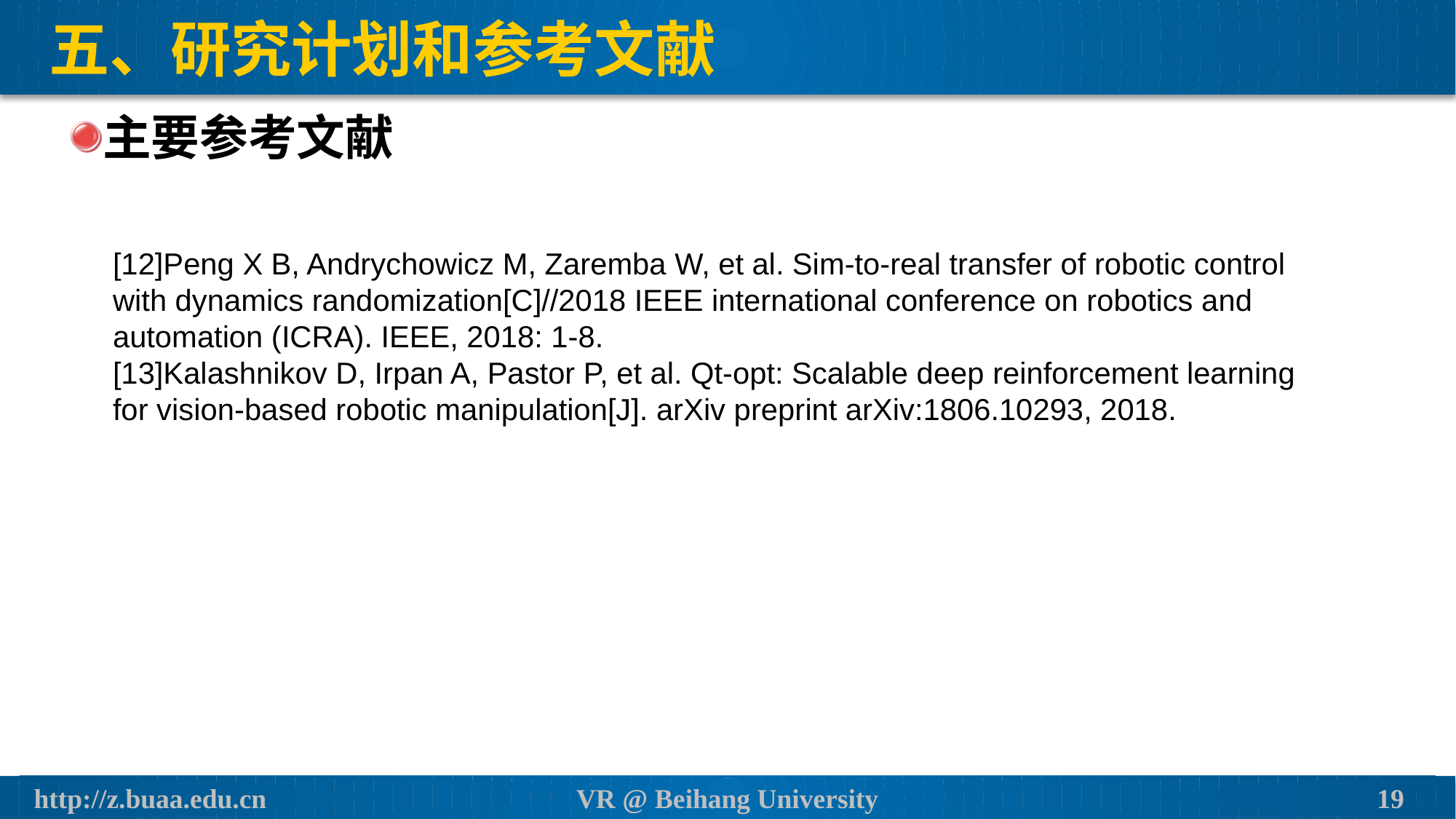

# 五、研究计划和参考文献
主要参考文献

[12]Peng X B, Andrychowicz M, Zaremba W, et al. Sim-to-real transfer of robotic control with dynamics randomization[C]//2018 IEEE international conference on robotics and automation (ICRA). IEEE, 2018: 1-8.
[13]Kalashnikov D, Irpan A, Pastor P, et al. Qt-opt: Scalable deep reinforcement learning for vision-based robotic manipulation[J]. arXiv preprint arXiv:1806.10293, 2018.